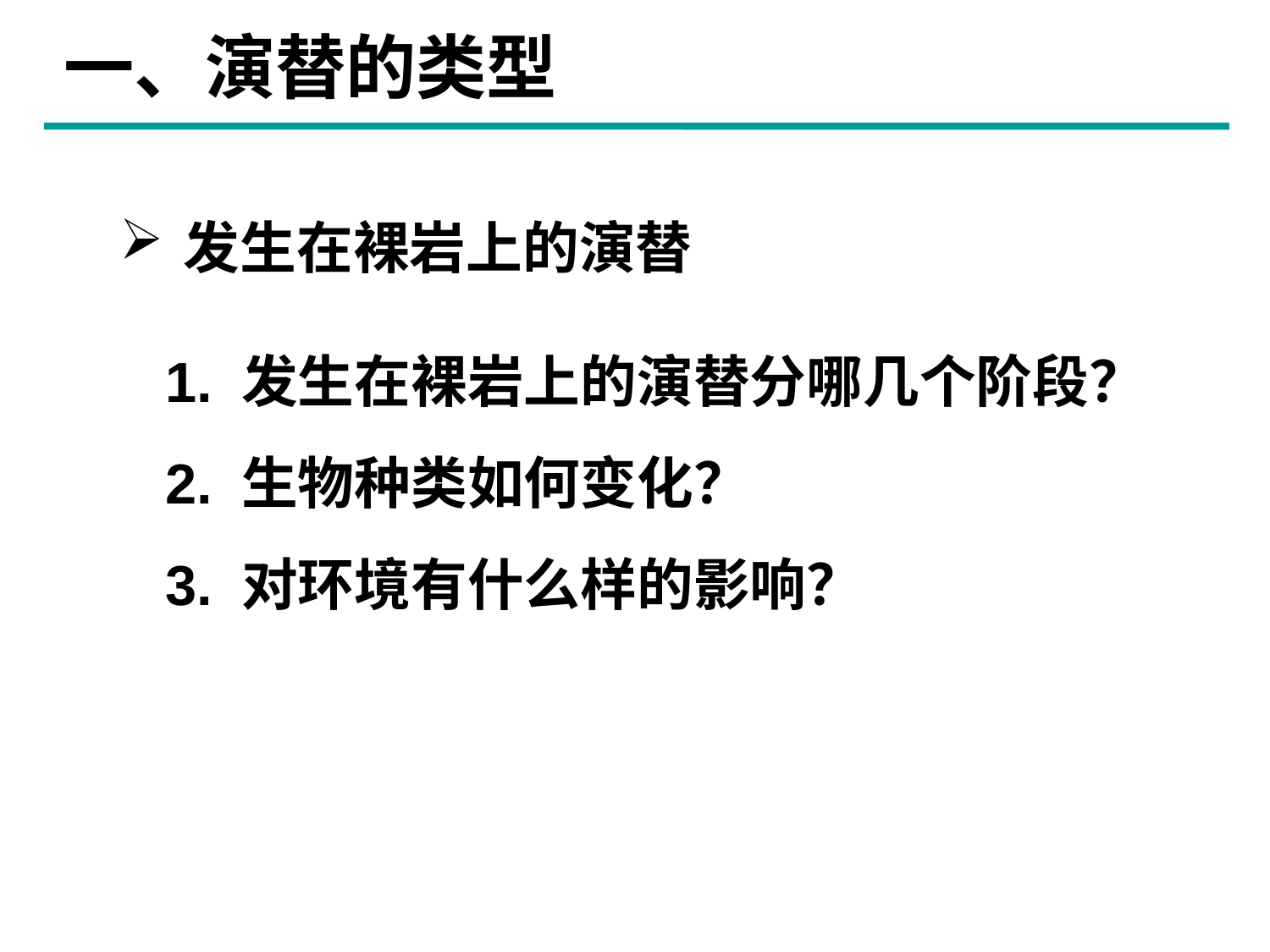

# 一、演替的类型
发生在裸岩上的演替
1. 发生在裸岩上的演替分哪几个阶段？
2. 生物种类如何变化？
3. 对环境有什么样的影响？